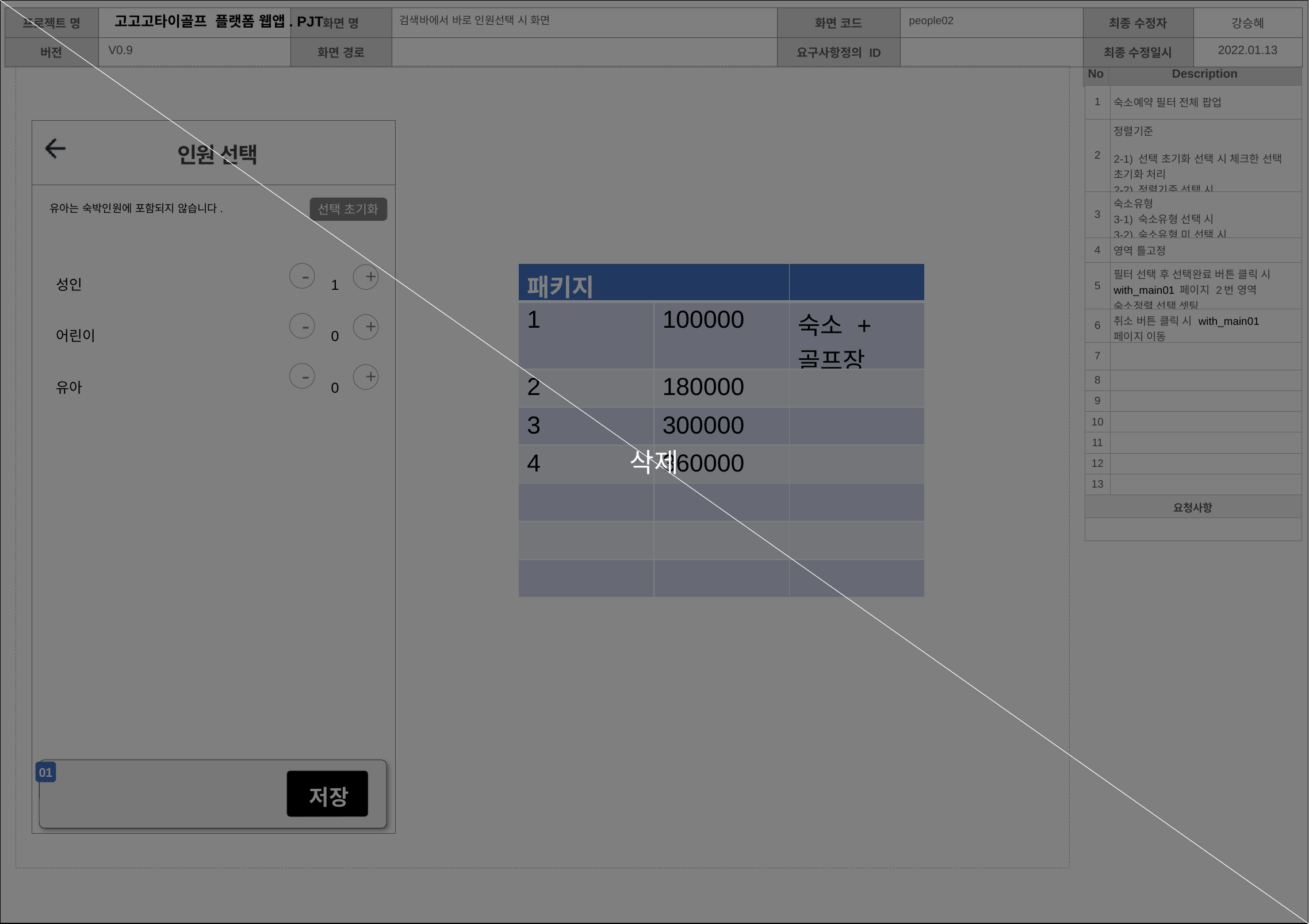

삭제
검색바에서 바로 인원선택 시 화면
people02

| 1 | 숙소예약 필터 전체 팝업 |
| --- | --- |
| 2 | 정렬기준 2-1) 선택 초기화 선택 시 체크한 선택 초기화 처리 2-2) 정렬기준 선택 시 |
| 3 | 숙소유형 3-1) 숙소유형 선택 시 3-2) 숙소유형 미 선택 시 |
| 4 | 영역 틀고정 |
| 5 | 필터 선택 후 선택완료 버튼 클릭 시 with\_main01 페이지 2번 영역 숙소정렬 선택 셋팅 |
| 6 | 취소 버튼 클릭 시 with\_main01 페이지 이동 |
| 7 |  |
| 8 |  |
| 9 |  |
| 10 |  |
| 11 |  |
| 12 |  |
| 13 |  |
| 요청사항 |  |
|  |  |
인원 선택
유아는 숙박인원에 포함되지 않습니다.
선택 초기화
성인
어린이
유아
1
0
0
-
| 패키지 |  |  |
| --- | --- | --- |
| 1 | 100000 | 숙소 +골프장 |
| 2 | 180000 |  |
| 3 | 300000 |  |
| 4 | 360000 |  |
|  |  |  |
|  |  |  |
|  |  |  |
+
-
+
-
+

01
저장